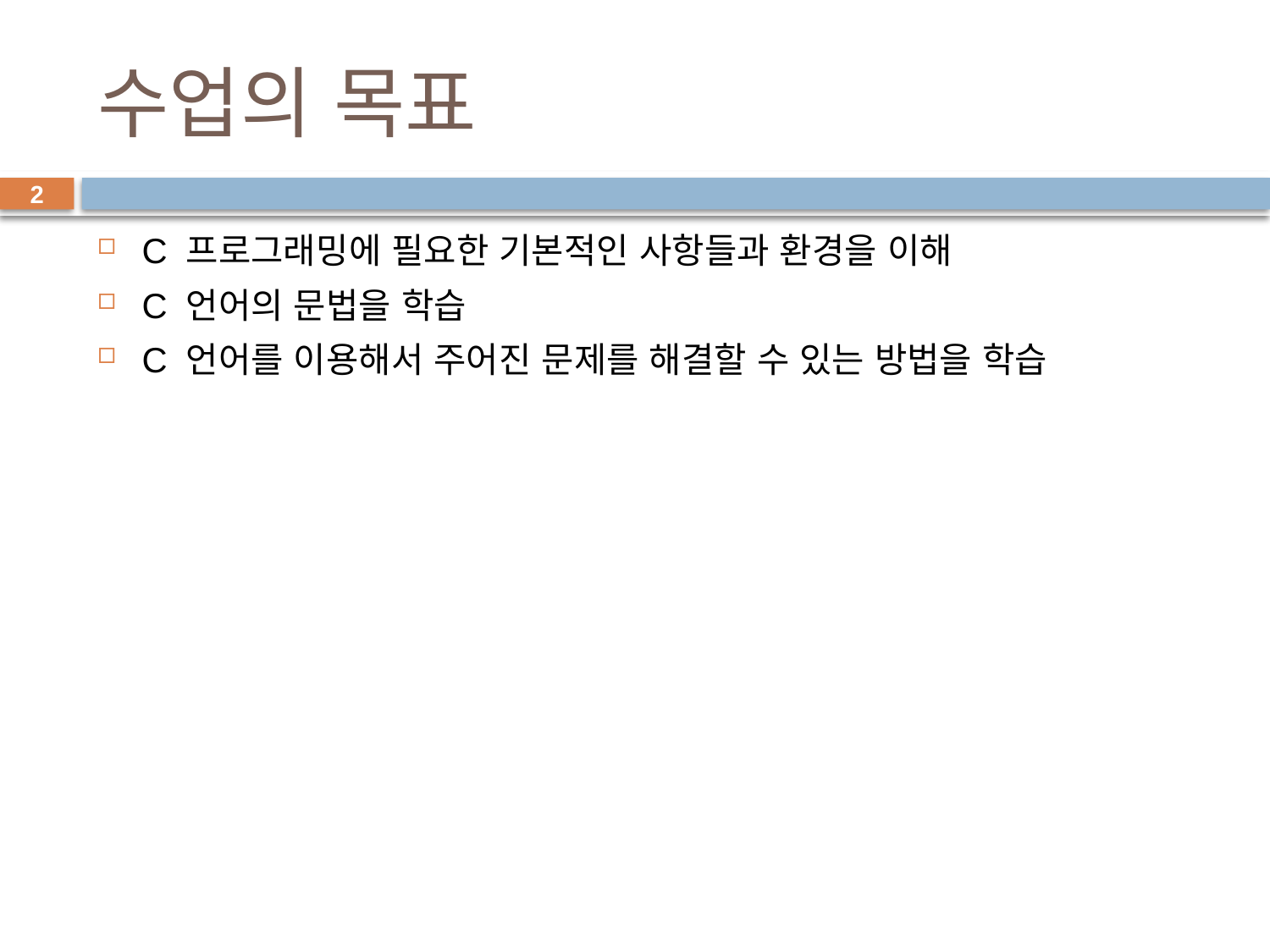

# 수업의 목표
2
C 프로그래밍에 필요한 기본적인 사항들과 환경을 이해
C 언어의 문법을 학습
C 언어를 이용해서 주어진 문제를 해결할 수 있는 방법을 학습